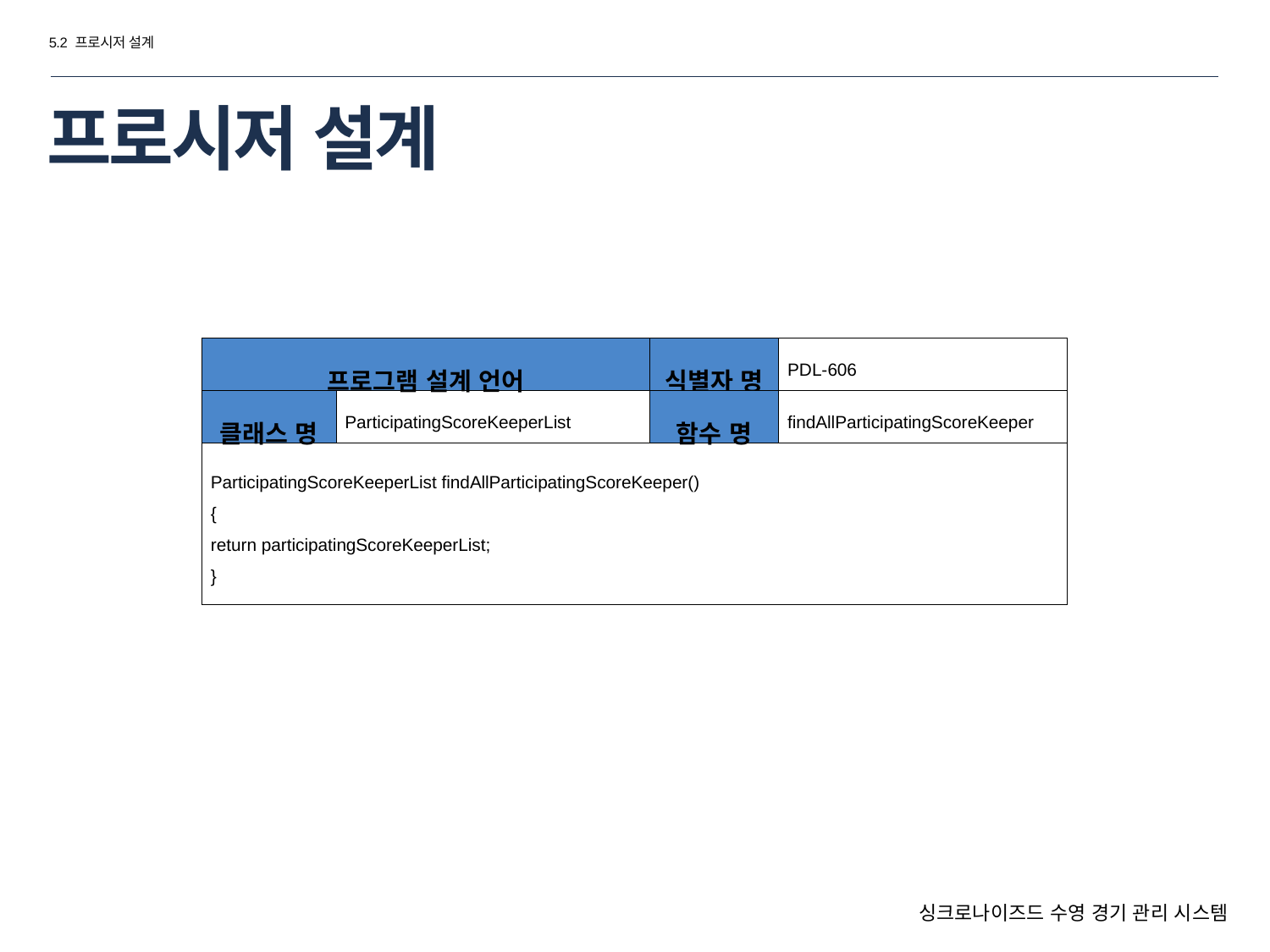

5.2 프로시저 설계
# 프로시저 설계
| 프로그램 설계 언어 |  | 식별자 명 | PDL-606 |
| --- | --- | --- | --- |
| 클래스 명 | ParticipatingScoreKeeperList | 함수 명 | findAllParticipatingScoreKeeper |
| ParticipatingScoreKeeperList findAllParticipatingScoreKeeper() { return participatingScoreKeeperList; } |  |  |  |
싱크로나이즈드 수영 경기 관리 시스템